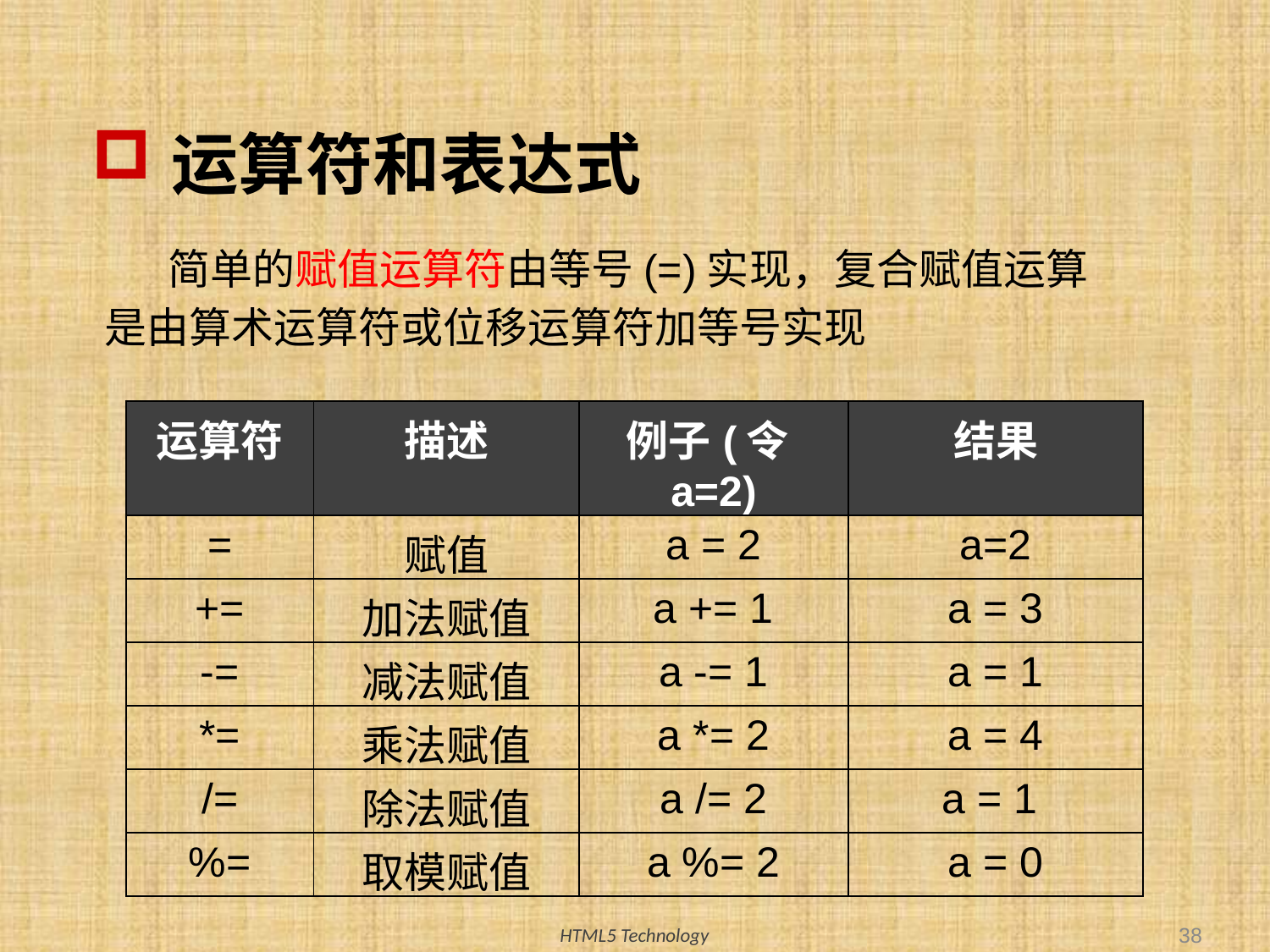

# 运算符和表达式
简单的赋值运算符由等号(=)实现，复合赋值运算是由算术运算符或位移运算符加等号实现
| 运算符 | 描述 | 例子(令a=2) | 结果 |
| --- | --- | --- | --- |
| = | 赋值 | a = 2 | a=2 |
| += | 加法赋值 | a += 1 | a = 3 |
| -= | 减法赋值 | a -= 1 | a = 1 |
| \*= | 乘法赋值 | a \*= 2 | a = 4 |
| /= | 除法赋值 | a /= 2 | a = 1 |
| %= | 取模赋值 | a %= 2 | a = 0 |
38
HTML5 Technology